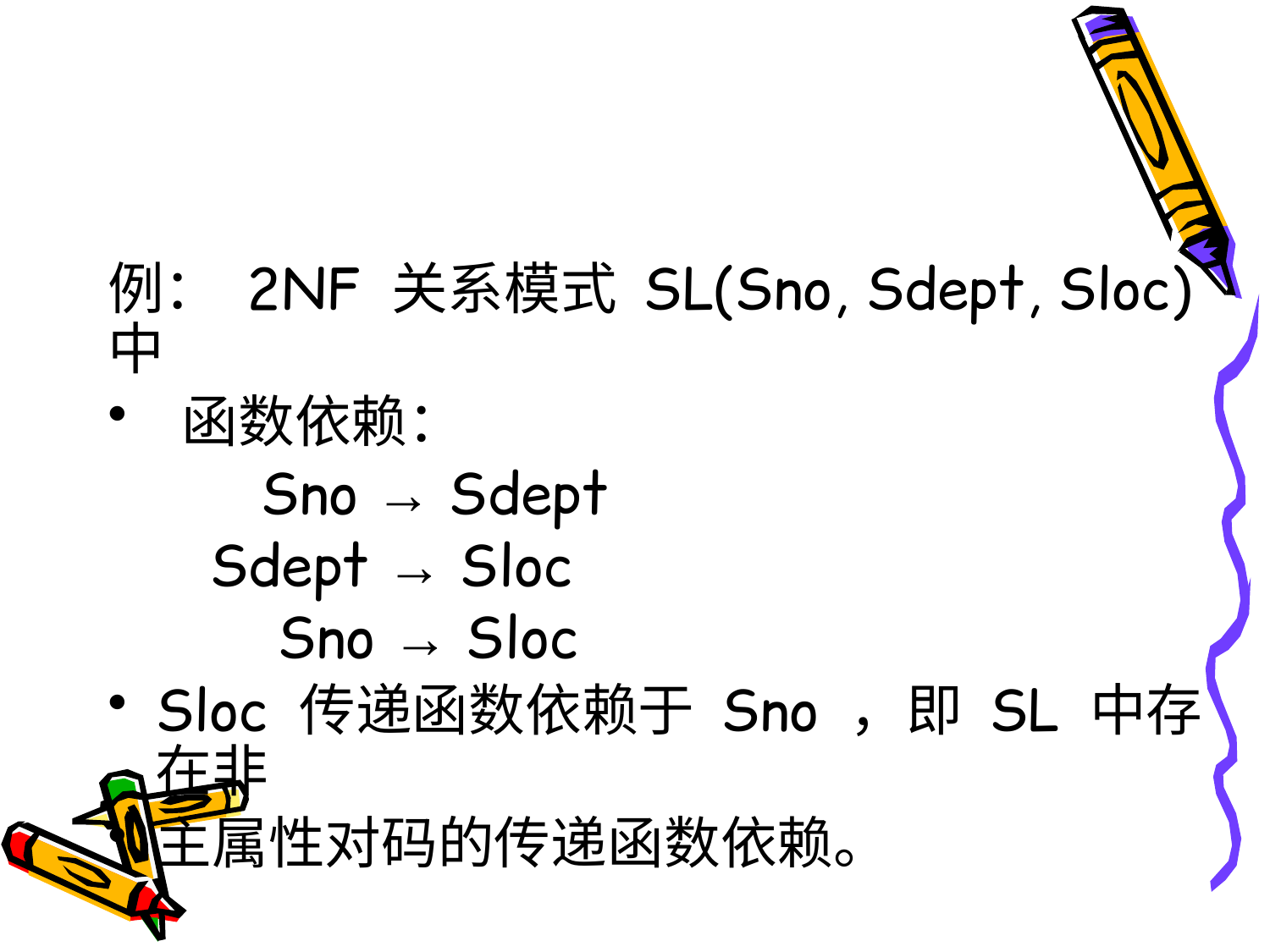

#
例： 2NF 关系模式 SL(Sno, Sdept, Sloc) 中
 函数依赖：
         Sno → Sdept
      Sdept → Sloc
          Sno → Sloc
Sloc 传递函数依赖于 Sno ，即 SL 中存在非
主属性对码的传递函数依赖。